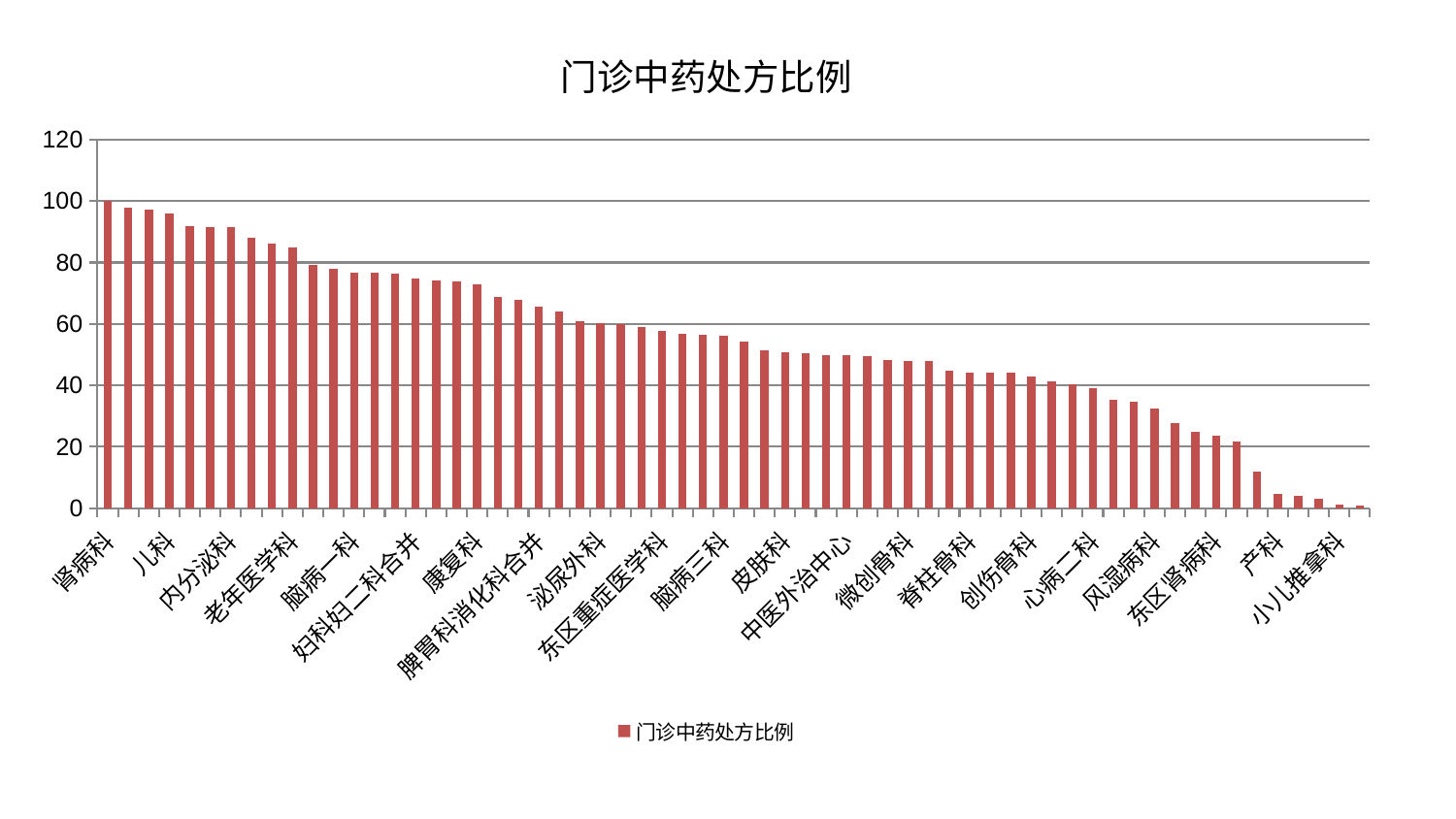

### Chart: 门诊中药处方比例

| Category | 门诊中药处方比例 |
|---|---|
| 肾病科 | 100.0 |
| 乳腺甲状腺外科 | 97.81800182768177 |
| 心病一科 | 97.194838819234 |
| 儿科 | 96.02617687598288 |
| 综合内科 | 91.786211889527 |
| 周围血管科 | 91.50210417404257 |
| 内分泌科 | 91.47170315083778 |
| 心病三科 | 88.15089194277124 |
| 小儿骨科 | 86.24215264820006 |
| 老年医学科 | 84.90990427806467 |
| 美容皮肤科 | 79.10036021372491 |
| 消化内科 | 77.90264760254271 |
| 脑病一科 | 76.73323610778274 |
| 重症医学科 | 76.66526488229471 |
| 男科 | 76.49601976915399 |
| 妇科妇二科合并 | 74.93751042920596 |
| 心病四科 | 74.27284501356239 |
| 神经内科 | 73.78862459679465 |
| 康复科 | 72.98383932794361 |
| 西区重症医学科 | 68.6593106976181 |
| 脾胃病科 | 67.9536523955557 |
| 脾胃科消化科合并 | 65.69976082973213 |
| 血液科 | 64.13744566194354 |
| 心血管内科 | 60.84372938864124 |
| 泌尿外科 | 60.27050711384201 |
| 肿瘤内科 | 59.797117661489565 |
| 眼科 | 58.993384530527706 |
| 东区重症医学科 | 57.69344471744854 |
| 神经外科 | 56.90869947867697 |
| 肝病科 | 56.4621385971215 |
| 脑病三科 | 56.309866845847644 |
| 中医经典科 | 54.21916944856369 |
| 推拿科 | 51.317561429940866 |
| 皮肤科 | 50.789936021170035 |
| 胸外科 | 50.43261526504023 |
| 针灸科 | 49.99657225347834 |
| 中医外治中心 | 49.79291951256926 |
| 运动损伤骨科 | 49.596644346866675 |
| 身心医学科 | 48.18170791483064 |
| 微创骨科 | 48.007958757880594 |
| 骨科 | 47.826266033974015 |
| 治未病中心 | 44.65780488278575 |
| 脊柱骨科 | 44.25220511356508 |
| 脑病二科 | 44.080760380819626 |
| 口腔科 | 44.03778564707095 |
| 创伤骨科 | 42.96051747974413 |
| 普通外科 | 41.24692600253565 |
| 肛肠科 | 40.45391771859833 |
| 心病二科 | 39.14021238148714 |
| 肝胆外科 | 35.27762171161687 |
| 肾脏内科 | 34.555198884611706 |
| 风湿病科 | 32.609371225043766 |
| 关节骨科 | 27.764122369549856 |
| 妇二科 | 24.92881473949512 |
| 东区肾病科 | 23.5330311329631 |
| 显微骨科 | 21.710929201253403 |
| 医院 | 11.881942468299098 |
| 产科 | 4.595765334949416 |
| 耳鼻喉科 | 4.069597790306242 |
| 呼吸内科 | 3.19236210258238 |
| 小儿推拿科 | 1.1306050146282725 |
| 妇科 | 0.7745569708997109 |
204